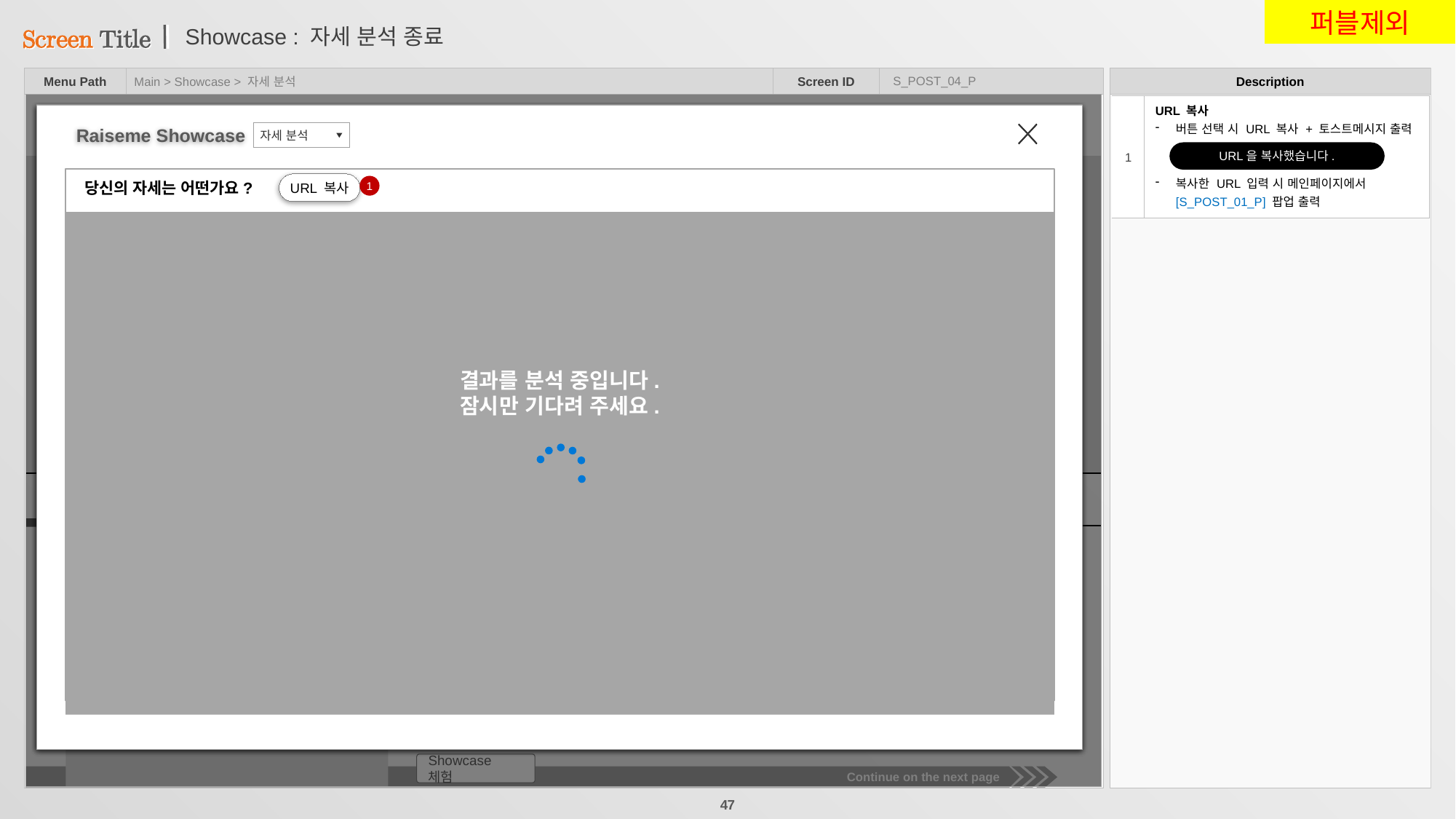

퍼블제외
# Showcase : 자세 분석 종료
S_POST_04_P
Main > Showcase > 자세 분석

About
Service
Tech
Case
News
Raiseme Logo

편리하고 정확한
Raiseme

집중도 분석
흥미도 분석
자세 분석
시험 부정행위 검출

Raiseme의 집중도 분석
AI 모델을 소개합니다

Raiseme의 집중과 비집중상태의 뇌파를 활용한 AI학습으로 더 정확하게 판정할 수 있습니다.

Eye Tracking으로는 구분할 수 없는 청각 집중상태나
시선만 고정한 상태를 구분할 수 있습니다.
Showcase 체험
| 1 | URL 복사 버튼 선택 시 URL 복사 + 토스트메시지 출력 복사한 URL 입력 시 메인페이지에서 [S\_POST\_01\_P] 팝업 출력 |
| --- | --- |

Raiseme Showcase
Raiseme Showcase
자세 분석

URL을 복사했습니다.

URL 복사
당신의 자세는 어떤가요?
1

결과를 분석 중입니다.
잠시만 기다려 주세요.